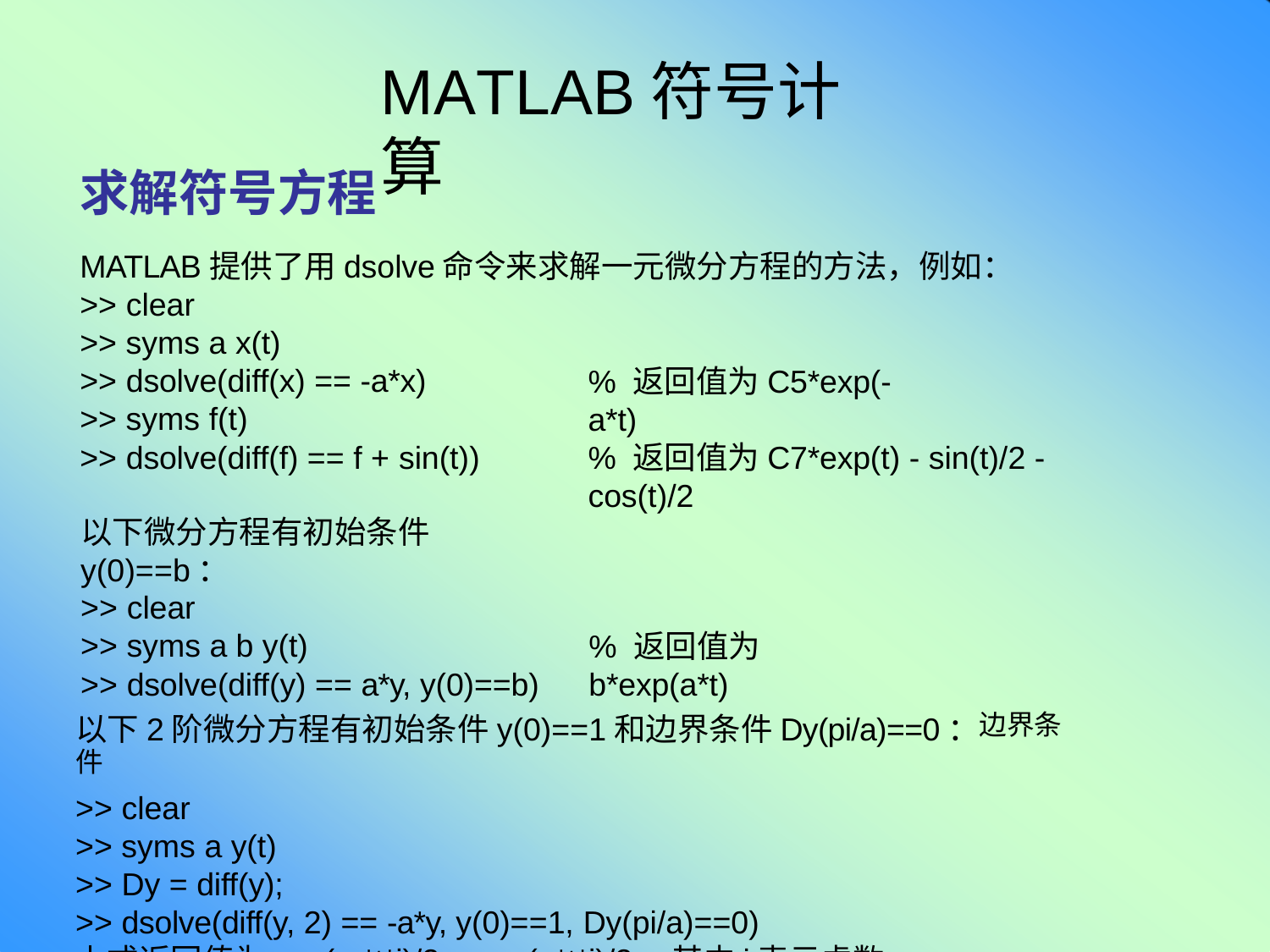

# MATLAB符号计算
求解符号方程
MATLAB提供了用dsolve命令来求解一元微分方程的方法，例如：
>> clear
>> syms a x(t)
>> dsolve(diff(x) == -a*x)
>> syms f(t)
>> dsolve(diff(f) == f + sin(t))
% 返回值为C5*exp(-a*t)
% 返回值为C7*exp(t) - sin(t)/2 - cos(t)/2
以下微分方程有初始条件y(0)==b：
>> clear
>> syms a b y(t)
>> dsolve(diff(y) == a*y, y(0)==b)
% 返回值为b*exp(a*t)
以下2阶微分方程有初始条件y(0)==1和边界条件Dy(pi/a)==0：边界条件
>> clear
>> syms a y(t)
>> Dy = diff(y);
>> dsolve(diff(y, 2) == -a*y, y(0)==1, Dy(pi/a)==0)
上式返回值为exp(-a*t*i)/2 + exp(a*t*i)/2，其中i表示虚数。